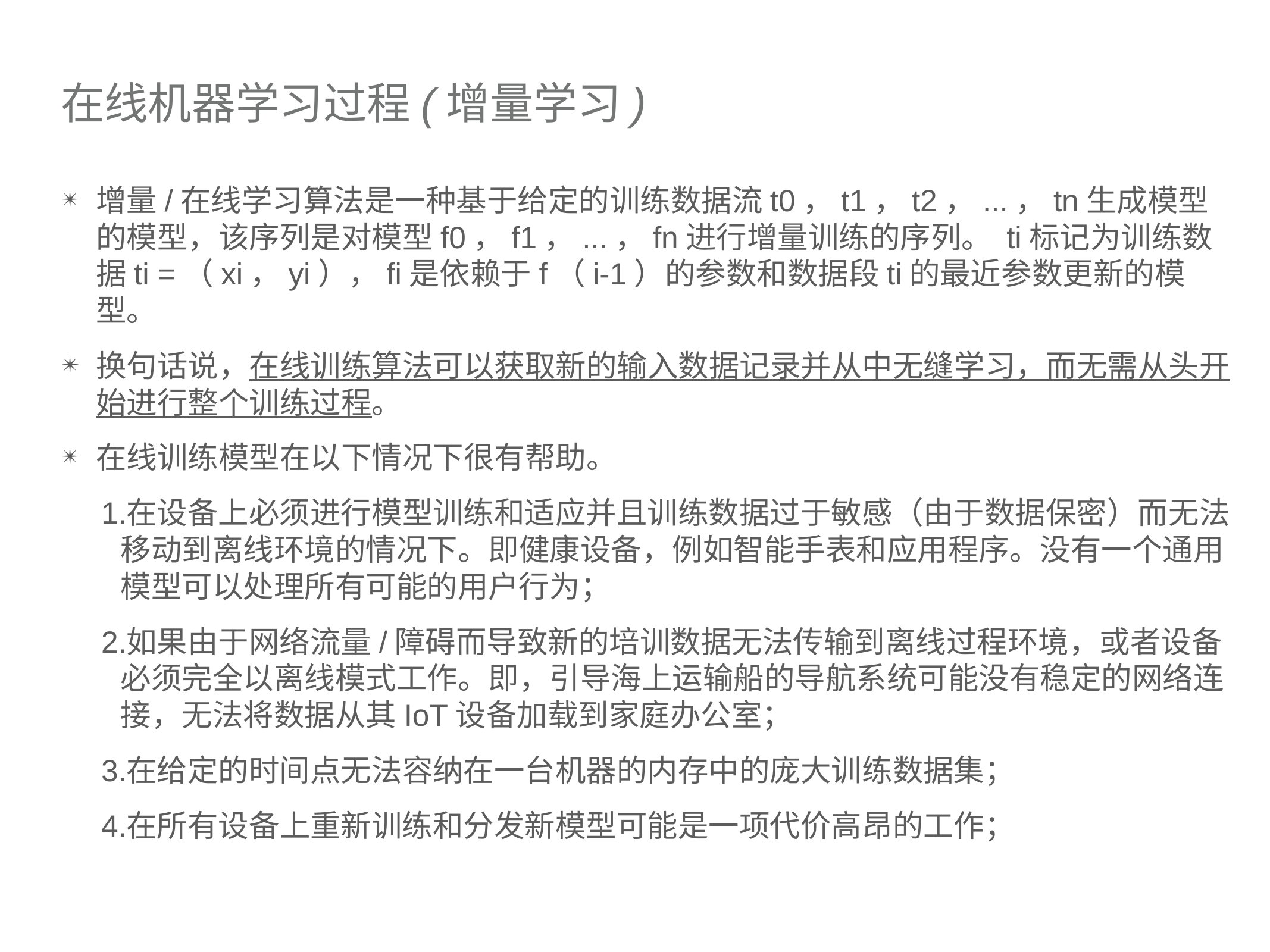

15
# 在线机器学习过程(增量学习)

增量/在线学习算法是一种基于给定的训练数据流t0，t1，t2，...，tn生成模型的模型，该序列是对模型f0，f1，...，fn进行增量训练的序列。 ti标记为训练数据ti =（xi，yi），fi是依赖于f（i-1）的参数和数据段ti的最近参数更新的模型。
换句话说，在线训练算法可以获取新的输入数据记录并从中无缝学习，而无需从头开始进行整个训练过程。
在线训练模型在以下情况下很有帮助。
在设备上必须进行模型训练和适应并且训练数据过于敏感（由于数据保密）而无法移动到离线环境的情况下。即健康设备，例如智能手表和应用程序。没有一个通用模型可以处理所有可能的用户行为；
如果由于网络流量/障碍而导致新的培训数据无法传输到离线过程环境，或者设备必须完全以离线模式工作。即，引导海上运输船的导航系统可能没有稳定的网络连接，无法将数据从其IoT设备加载到家庭办公室；
在给定的时间点无法容纳在一台机器的内存中的庞大训练数据集；
在所有设备上重新训练和分发新模型可能是一项代价高昂的工作；